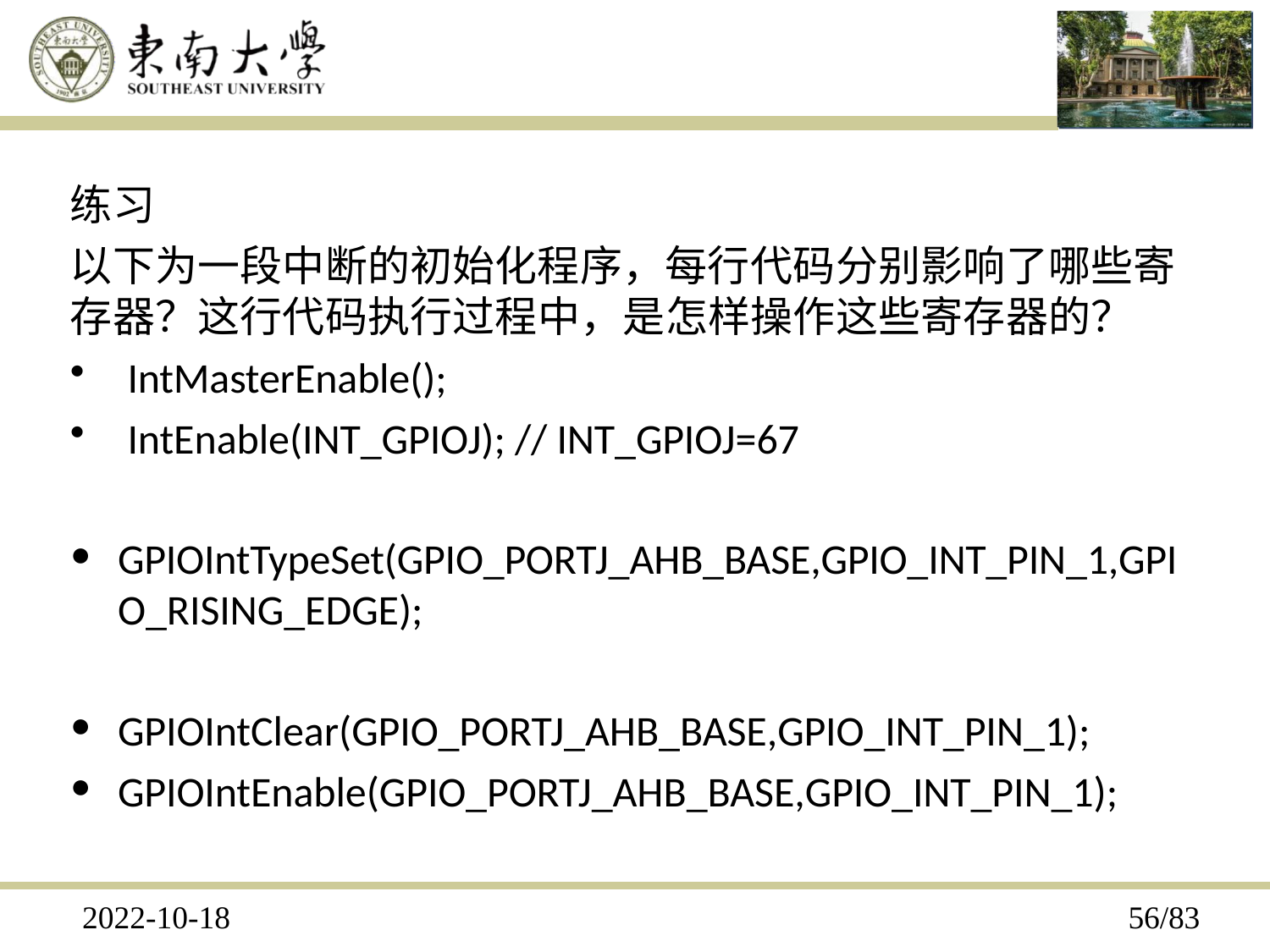

练习
以下为一段中断的初始化程序，每行代码分别影响了哪些寄 存器？这行代码执行过程中，是怎样操作这些寄存器的？
IntMasterEnable();
IntEnable(INT_GPIOJ); // INT_GPIOJ=67

GPIOIntTypeSet(GPIO_PORTJ_AHB_BASE,GPIO_INT_PIN_1,GPI  O_RISING_EDGE);

GPIOIntClear(GPIO_PORTJ_AHB_BASE,GPIO_INT_PIN_1);
GPIOIntEnable(GPIO_PORTJ_AHB_BASE,GPIO_INT_PIN_1);
2022-10-18
56/83